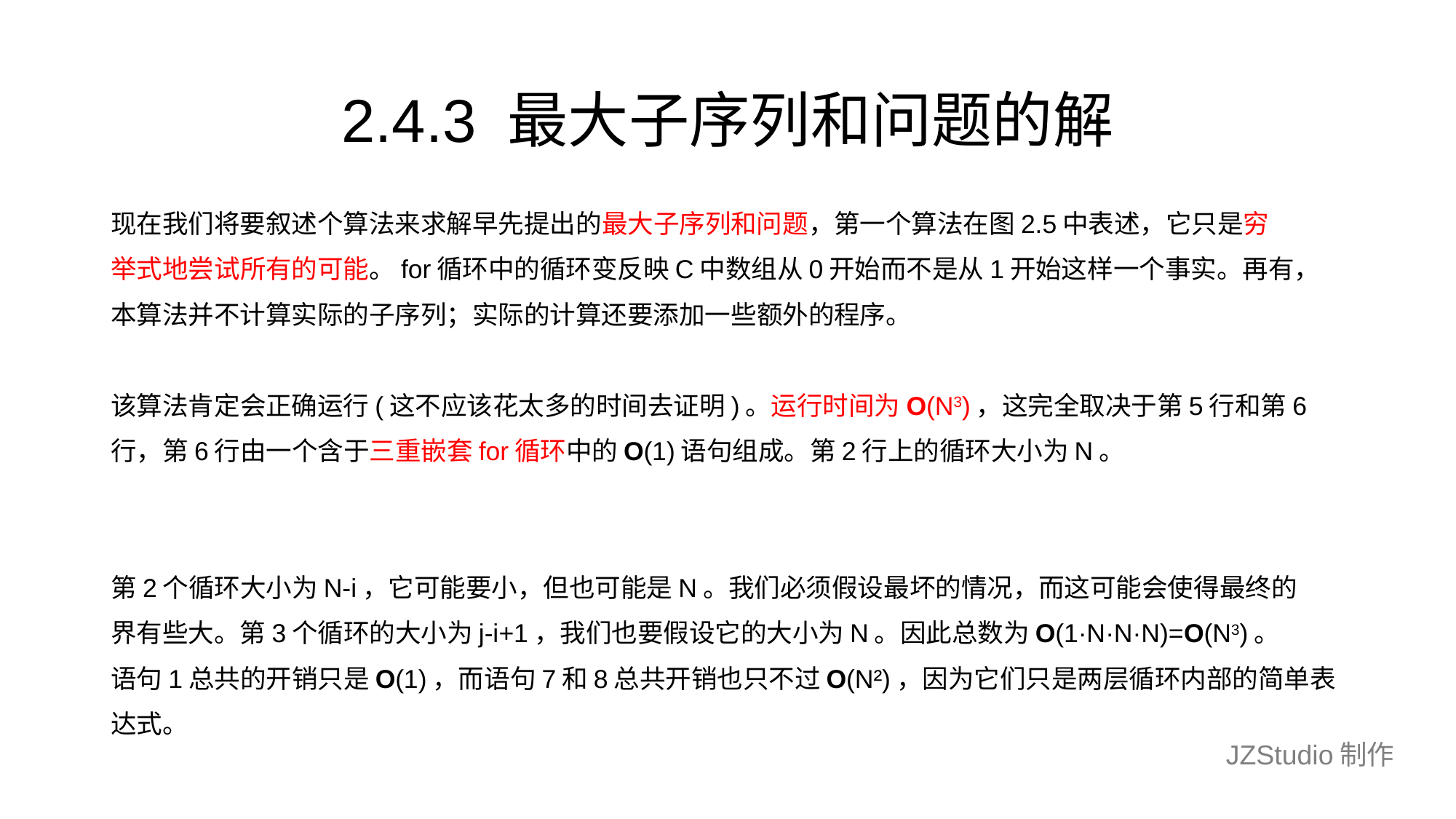

# 2.4.3 最大子序列和问题的解
现在我们将要叙述个算法来求解早先提出的最大子序列和问题，第一个算法在图2.5中表述，它只是穷
举式地尝试所有的可能。for循环中的循环变反映C中数组从0开始而不是从1开始这样一个事实。再有，
本算法并不计算实际的子序列；实际的计算还要添加一些额外的程序。

该算法肯定会正确运行(这不应该花太多的时间去证明)。运行时间为O(N3)，这完全取决于第5行和第6
行，第6行由一个含于三重嵌套for循环中的O(1)语句组成。第2行上的循环大小为N。

第2个循环大小为N-i，它可能要小，但也可能是N。我们必须假设最坏的情况，而这可能会使得最终的
界有些大。第3个循环的大小为j-i+1，我们也要假设它的大小为N。因此总数为O(1·N·N·N)=O(N3)。
语句1总共的开销只是O(1)，而语句7和8总共开销也只不过O(N²)，因为它们只是两层循环内部的简单表
达式。